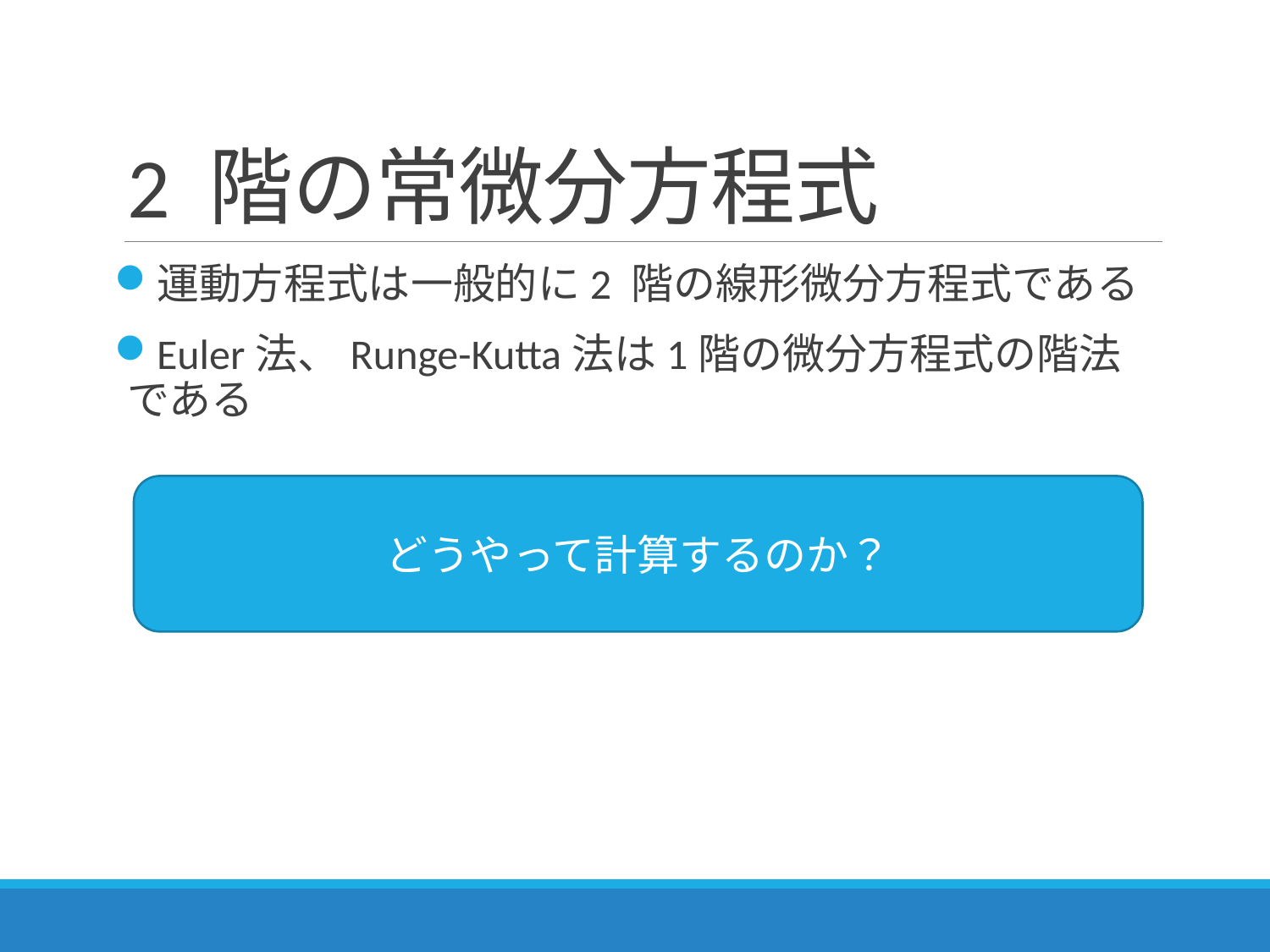

# 2 階の常微分方程式
運動方程式は一般的に2 階の線形微分方程式である
Euler法、Runge-Kutta法は1階の微分方程式の階法である
どうやって計算するのか？